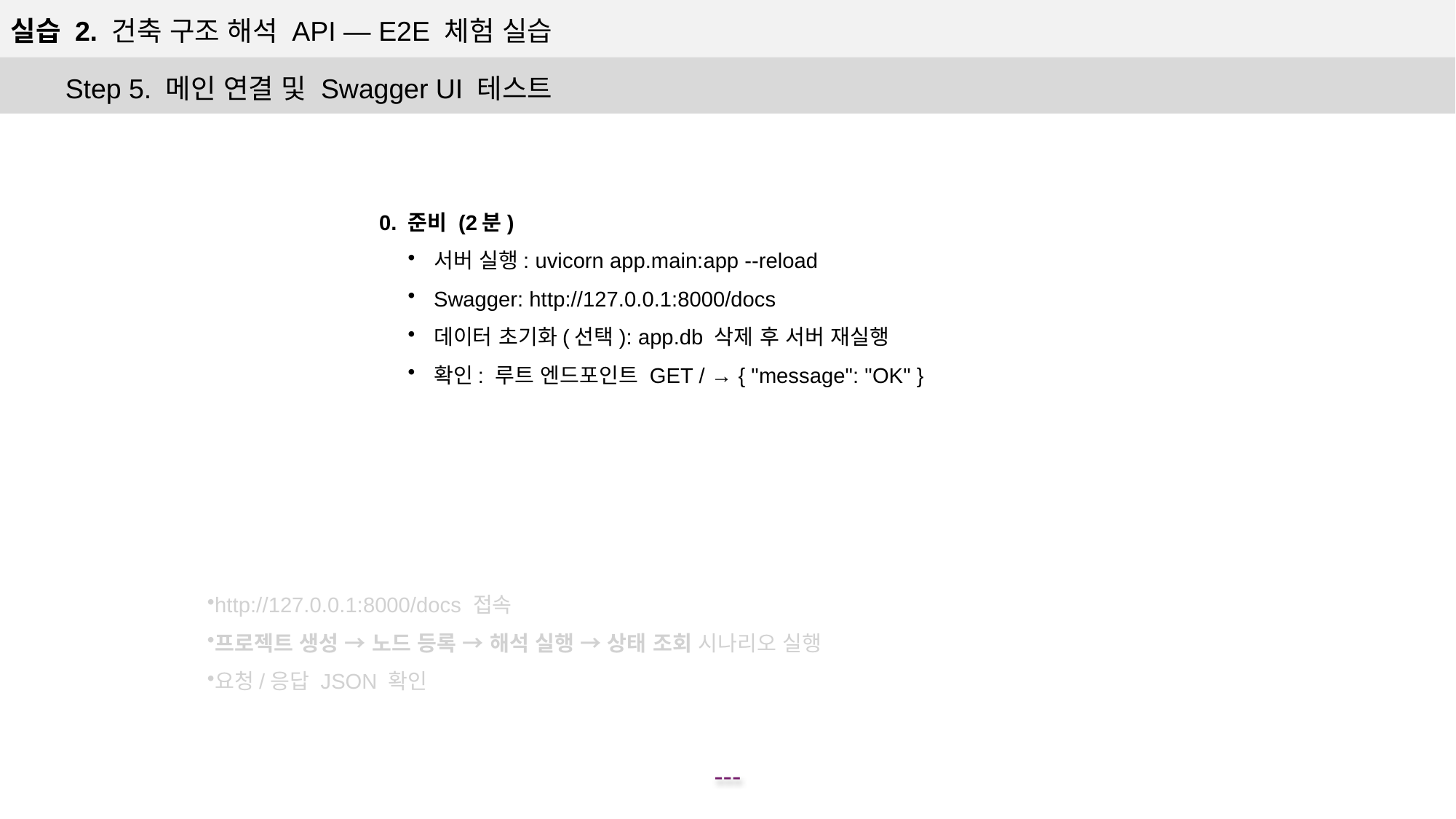

실습 2. 건축 구조 해석 API — E2E 체험 실습
Step 5. 메인 연결 및 Swagger UI 테스트
0. 준비 (2분)
서버 실행: uvicorn app.main:app --reload
Swagger: http://127.0.0.1:8000/docs
데이터 초기화(선택): app.db 삭제 후 서버 재실행
확인: 루트 엔드포인트 GET / → { "message": "OK" }

http://127.0.0.1:8000/docs 접속
프로젝트 생성 → 노드 등록 → 해석 실행 → 상태 조회 시나리오 실행
요청/응답 JSON 확인
---